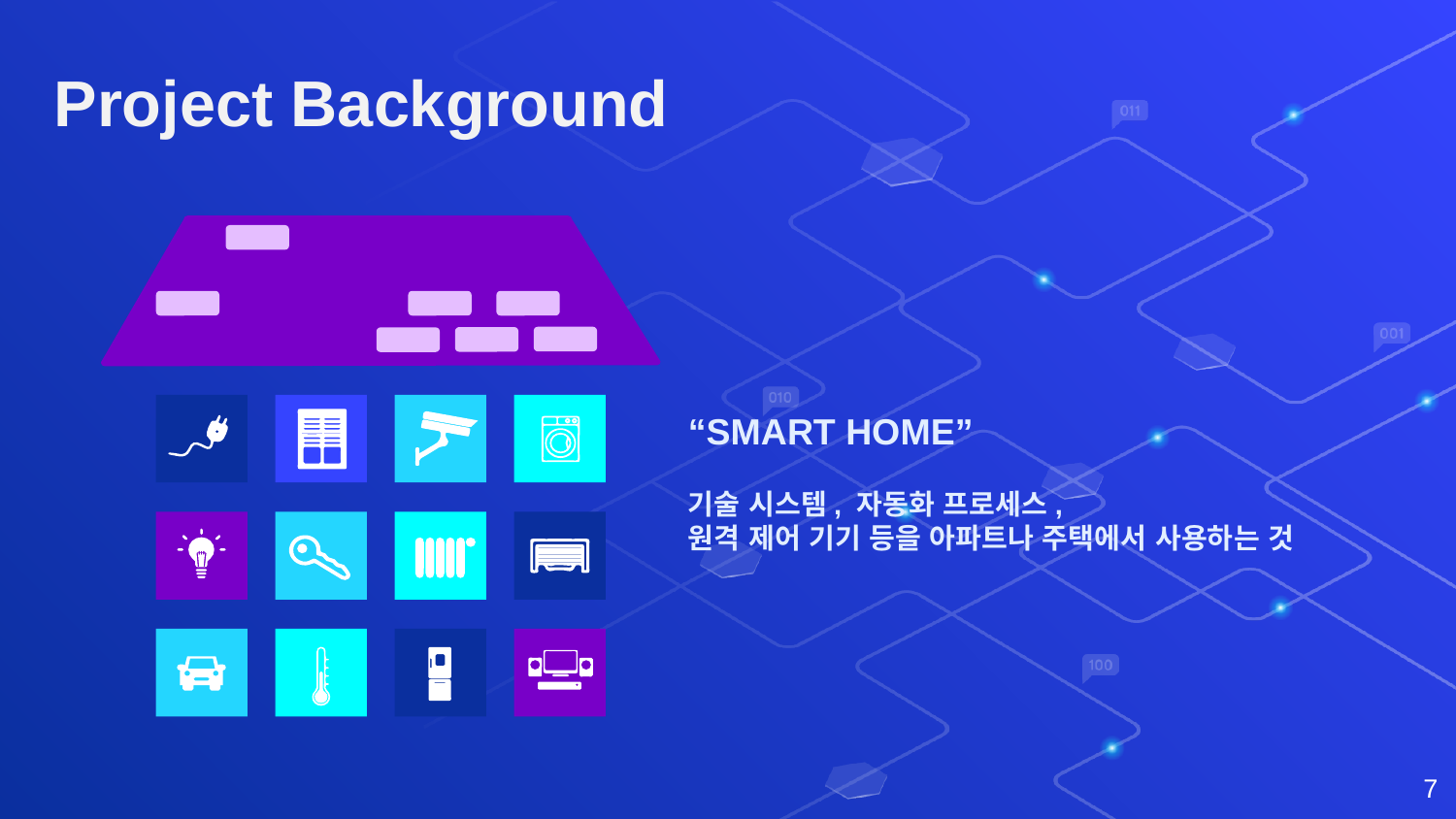

Project Background

“SMART HOME”

기술 시스템, 자동화 프로세스,
원격 제어 기기 등을 아파트나 주택에서 사용하는 것

7